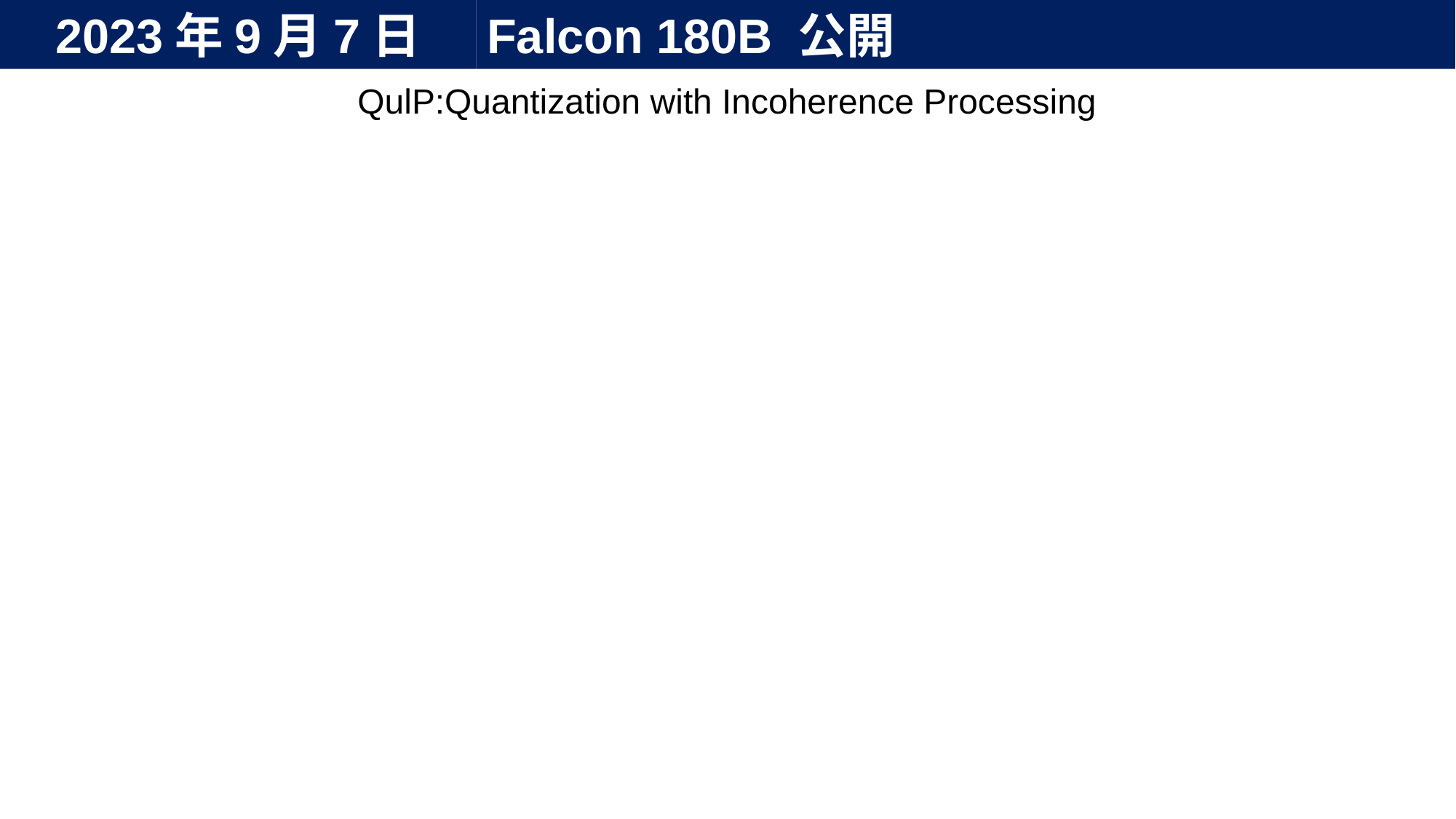

2023年9月7日
Falcon 180B 公開
QulP:Quantization with Incoherence Processing